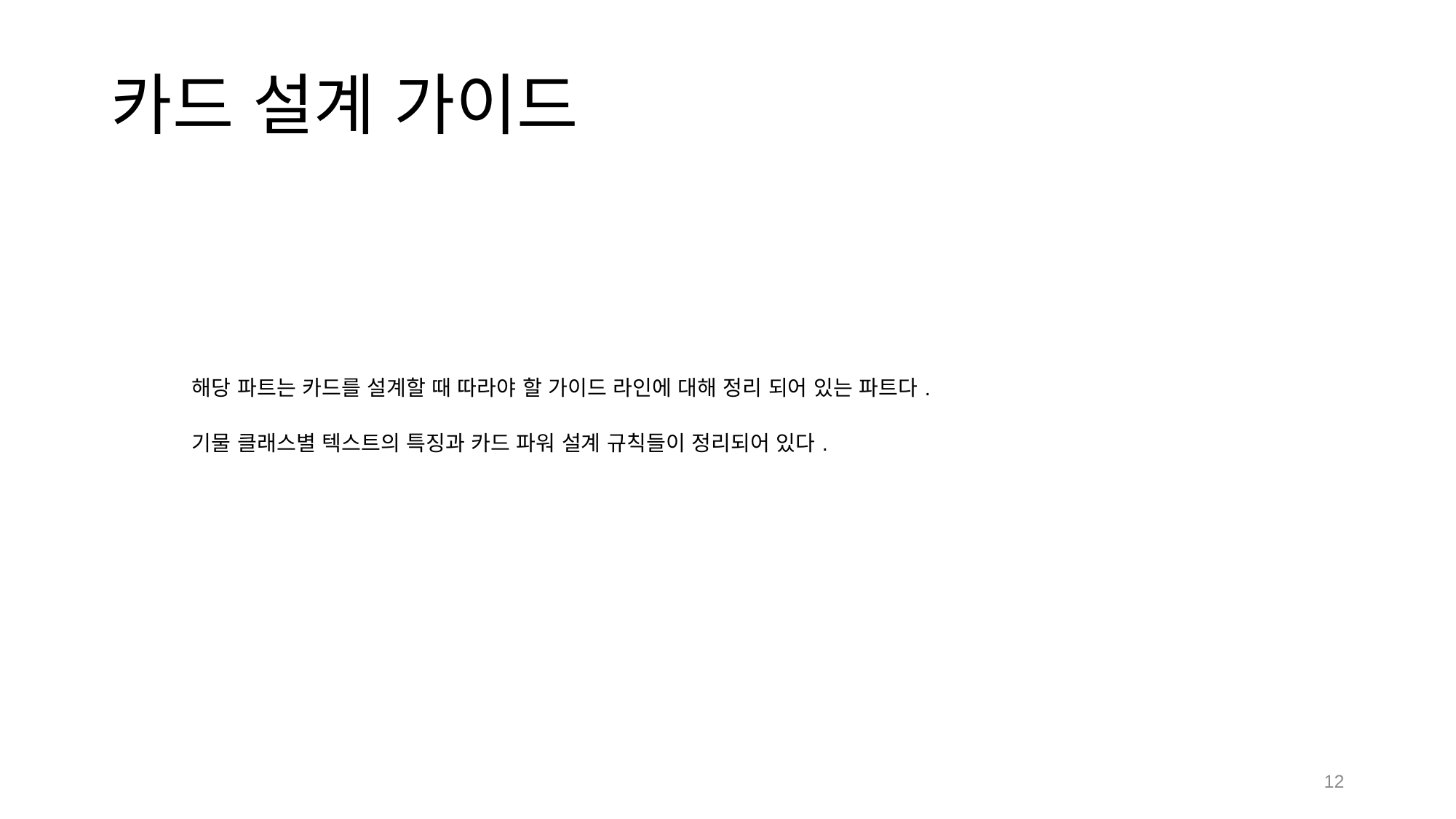

# 카드 설계 가이드
| 해당 파트는 카드를 설계할 때 따라야 할 가이드 라인에 대해 정리 되어 있는 파트다. 기물 클래스별 텍스트의 특징과 카드 파워 설계 규칙들이 정리되어 있다. |
| --- |
12